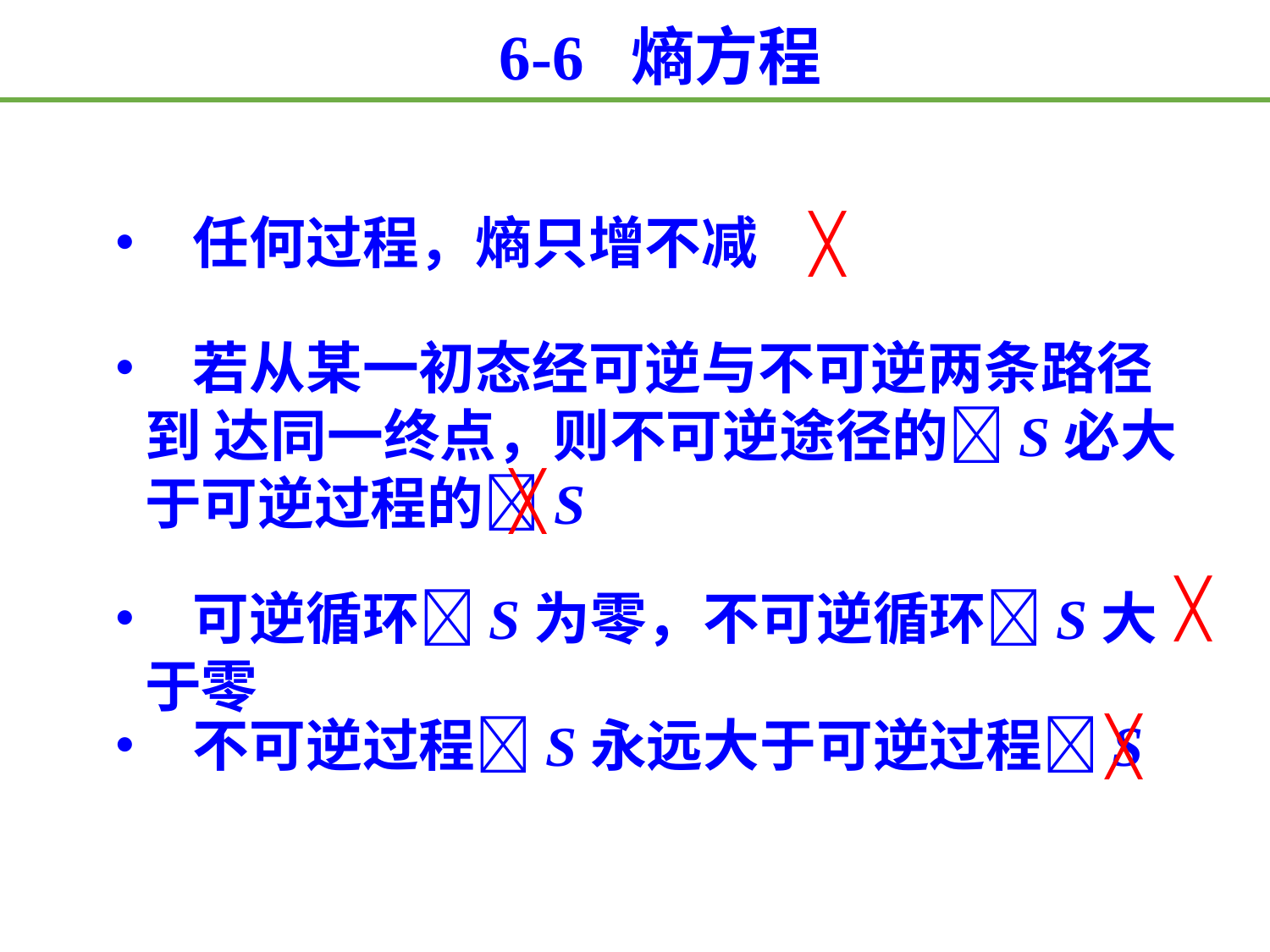

6-6  熵方程
•  任何过程，熵只增不减
╳
•  若从某一初态经可逆与不可逆两条路径到 达同一终点，则不可逆途径的ΔS必大于可逆过程的ΔS
╳
╳
•  可逆循环ΔS为零，不可逆循环ΔS大于零
•  不可逆过程ΔS永远大于可逆过程ΔS
╳